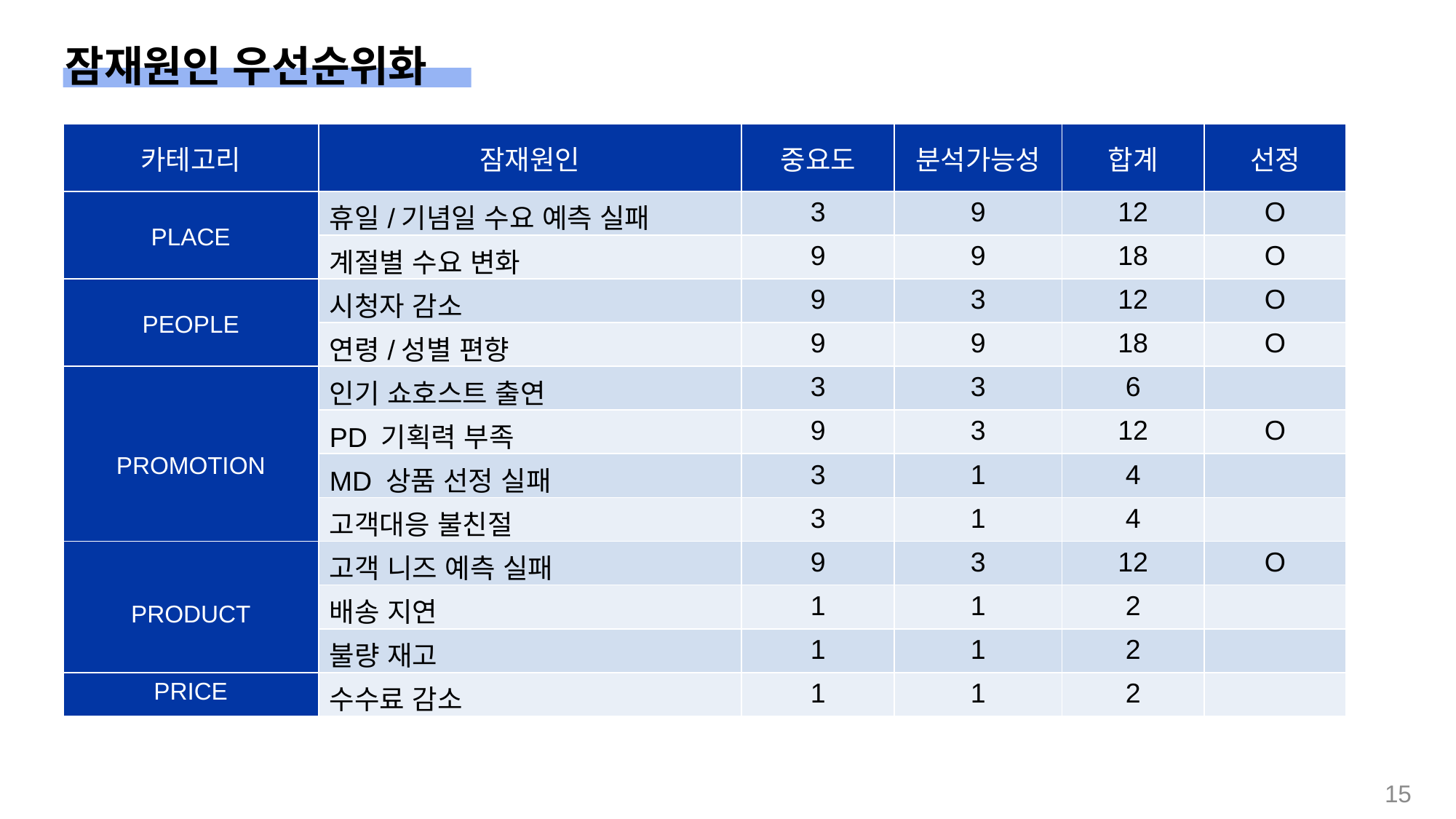

잠재원인 우선순위화

| 카테고리 | 잠재원인 | 중요도 | 분석가능성 | 합계 | 선정 |
| --- | --- | --- | --- | --- | --- |
| PLACE | 휴일/기념일 수요 예측 실패 | 3 | 9 | 12 | O |
| PLACE | 계절별 수요 변화 | 9 | 9 | 18 | O |
| PEOPLE | 시청자 감소 | 9 | 3 | 12 | O |
| PEOPLE | 연령/성별 편향 | 9 | 9 | 18 | O |
| PROMOTION | 인기 쇼호스트 출연 | 3 | 3 | 6 |  |
| PROMOTION | PD 기획력 부족 | 9 | 3 | 12 | O |
| PROMOTION | MD 상품 선정 실패 | 3 | 1 | 4 |  |
| PROMOTION | 고객대응 불친절 | 3 | 1 | 4 |  |
| PRODUCT | 고객 니즈 예측 실패 | 9 | 3 | 12 | O |
| PRODUCT | 배송 지연 | 1 | 1 | 2 |  |
| PRODUCT | 불량 재고 | 1 | 1 | 2 |  |
| PRICE | 수수료 감소 | 1 | 1 | 2 |  |
15